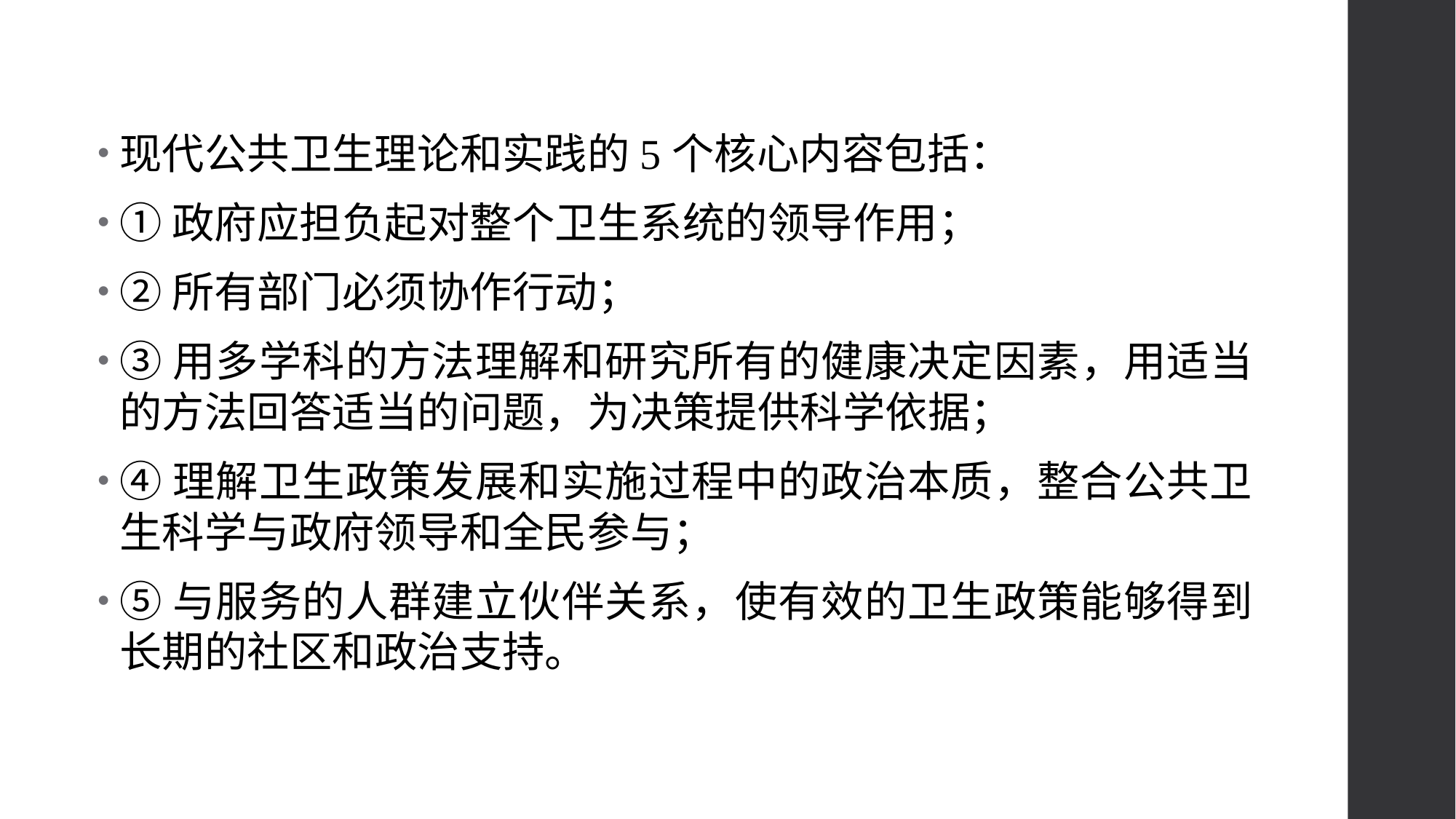

现代公共卫生理论和实践的5个核心内容包括：
①政府应担负起对整个卫生系统的领导作用；
②所有部门必须协作行动；
③用多学科的方法理解和研究所有的健康决定因素，用适当的方法回答适当的问题，为决策提供科学依据；
④理解卫生政策发展和实施过程中的政治本质，整合公共卫生科学与政府领导和全民参与；
⑤与服务的人群建立伙伴关系，使有效的卫生政策能够得到长期的社区和政治支持。